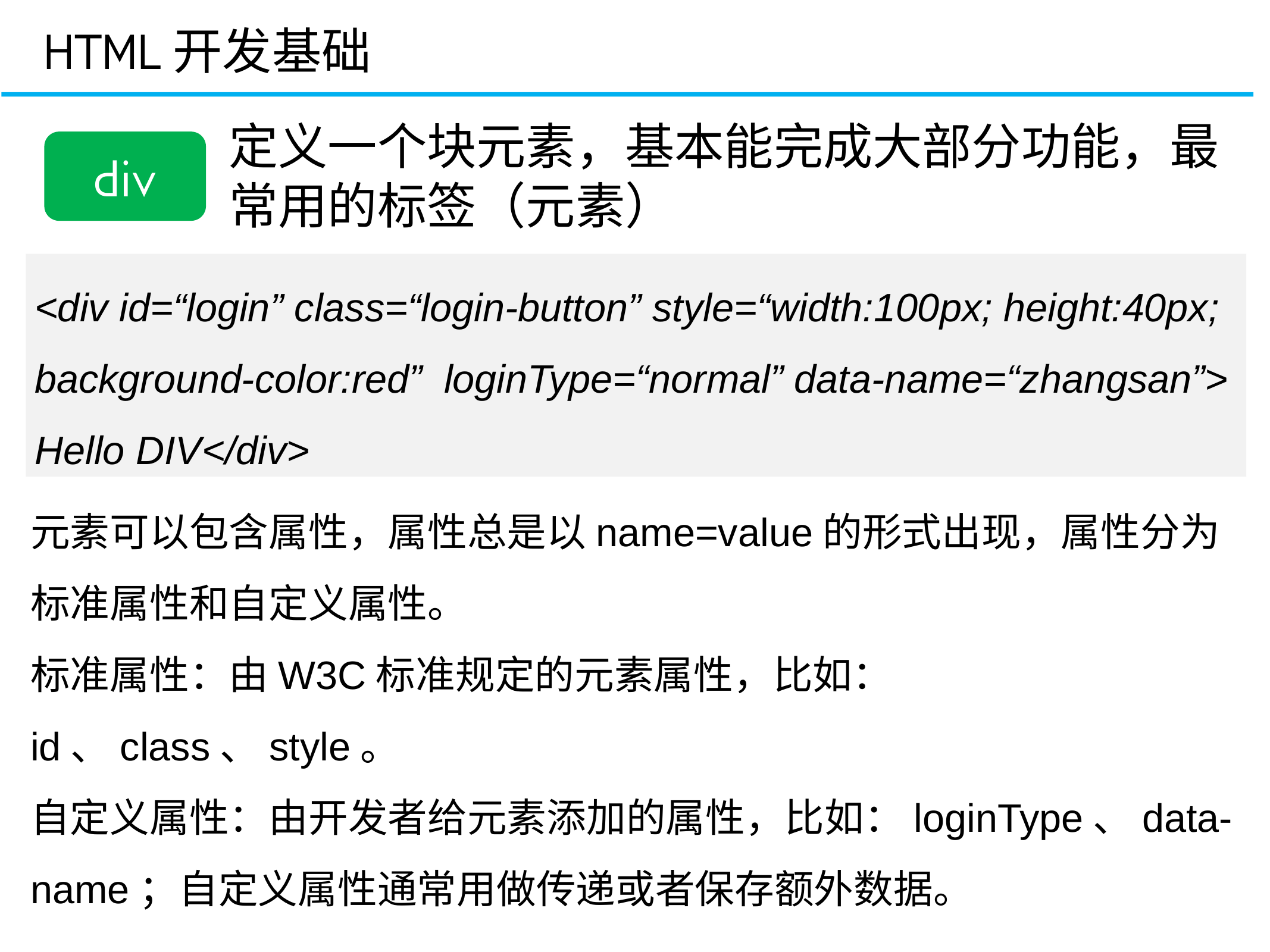

HTML开发基础

定义一个块元素，基本能完成大部分功能，最常用的标签（元素）

div
<div id=“login” class=“login-button” style=“width:100px; height:40px; background-color:red”  loginType=“normal” data-name=“zhangsan”> Hello DIV</div>
元素可以包含属性，属性总是以name=value的形式出现，属性分为标准属性和自定义属性。
标准属性：由W3C标准规定的元素属性，比如：id、class、style。
自定义属性：由开发者给元素添加的属性，比如：loginType、data-name；自定义属性通常用做传递或者保存额外数据。